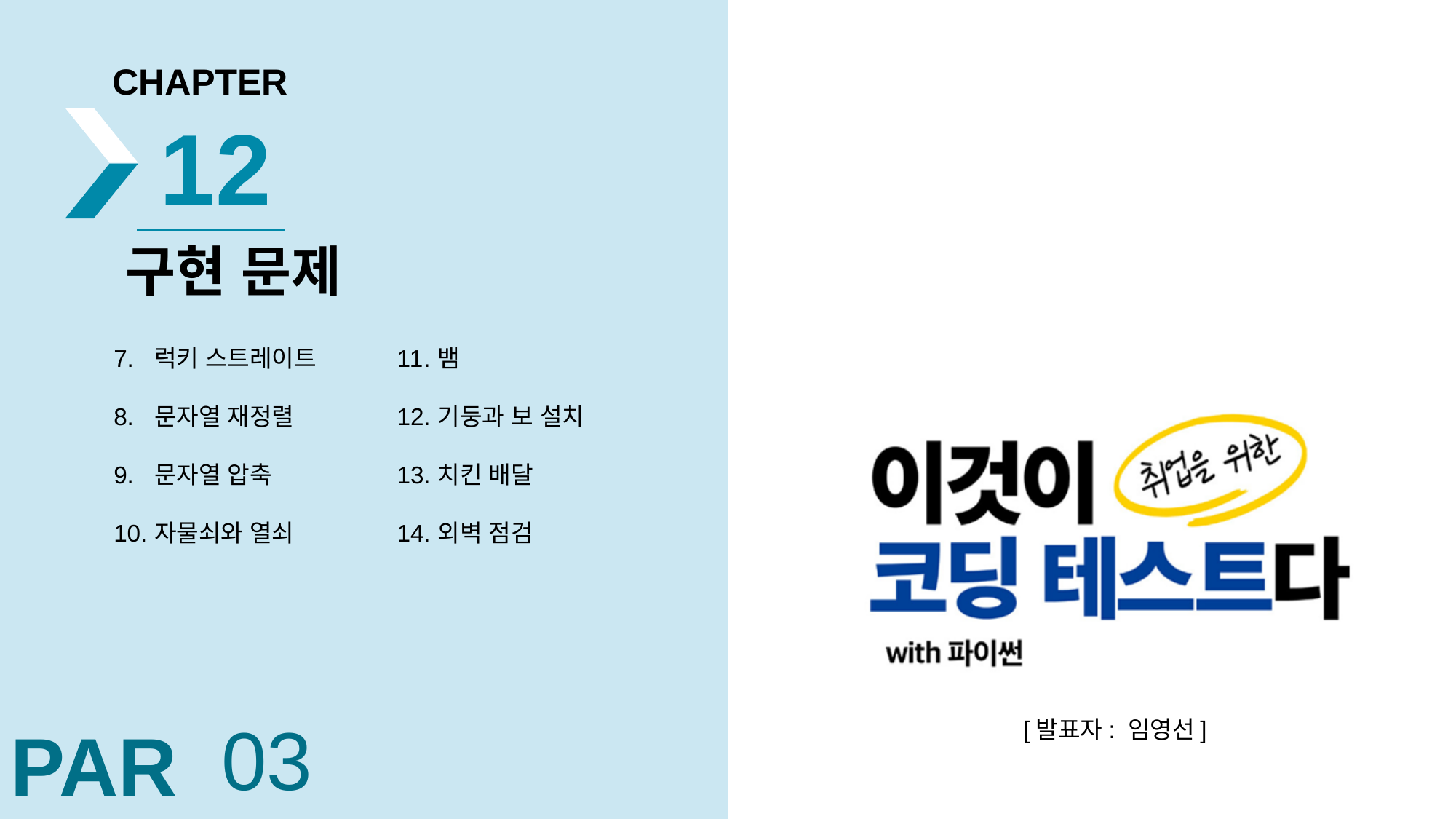

12
구현 문제
럭키 스트레이트
문자열 재정렬
문자열 압축
자물쇠와 열쇠
뱀
기둥과 보 설치
치킨 배달
외벽 점검
03
[발표자: 임영선]